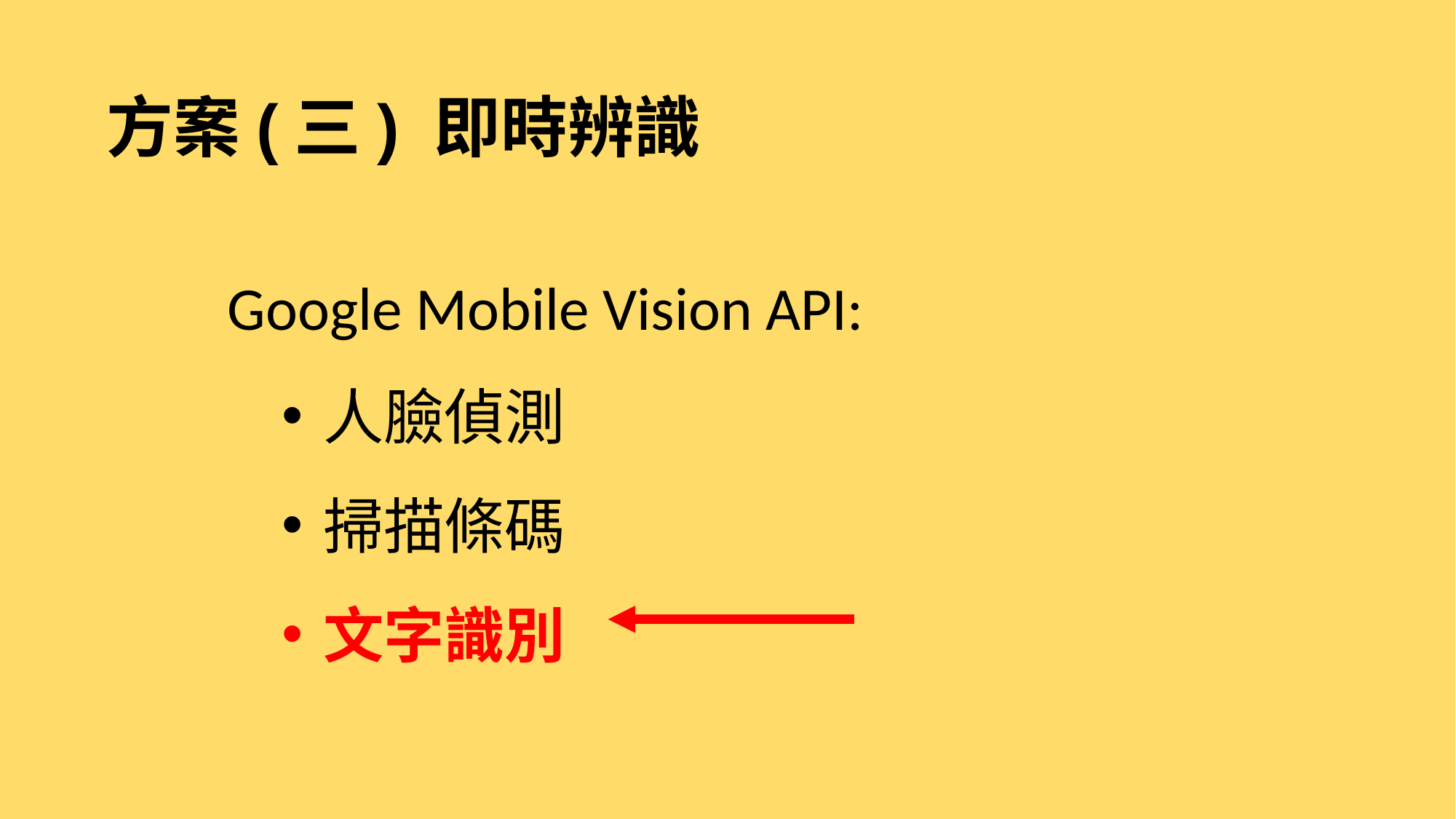

# 方案(三)	即時辨識
Google Mobile Vision API:
人臉偵測
掃描條碼
文字識別